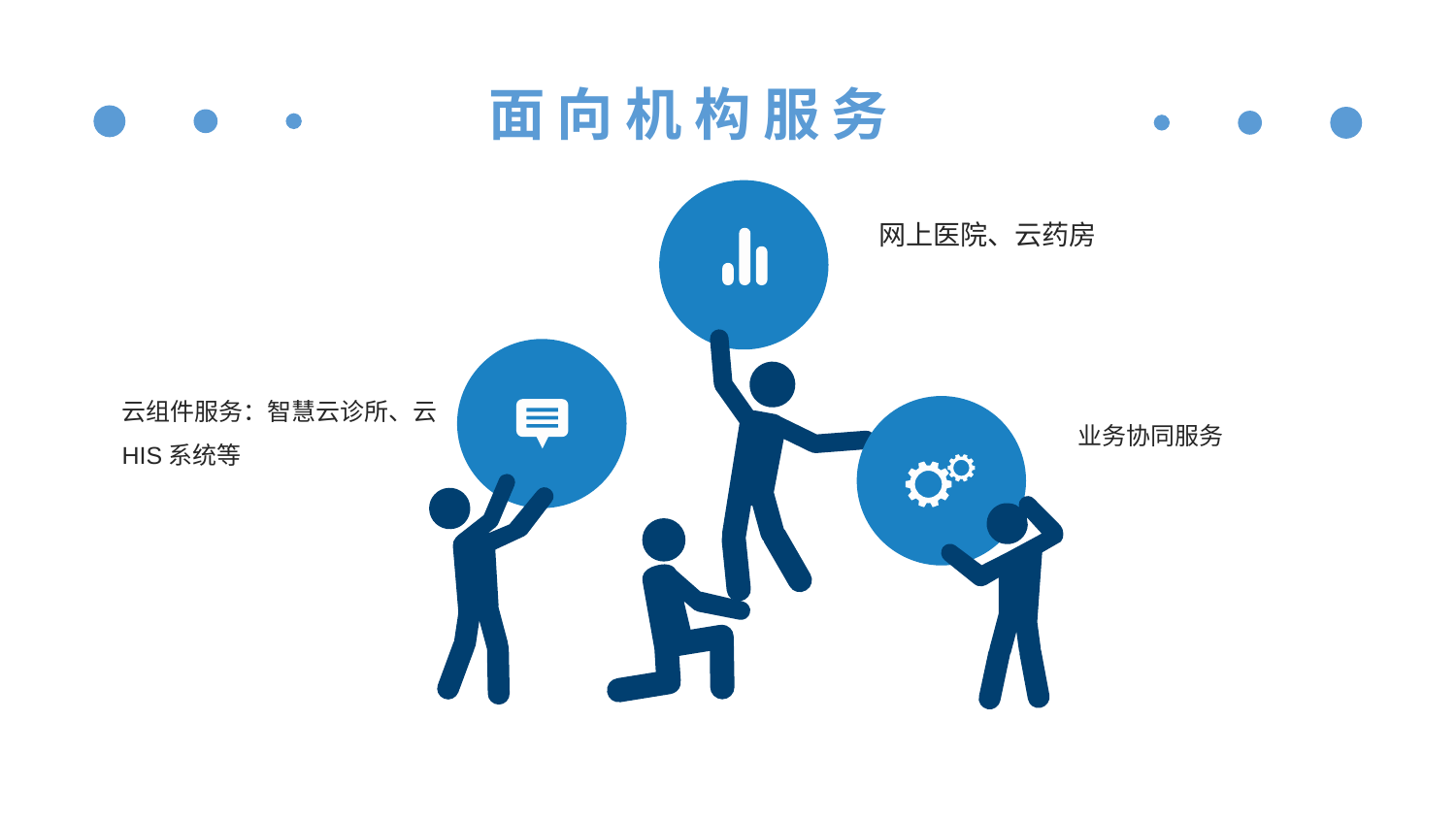

面向机构服务

网上医院、云药房

云组件服务：智慧云诊所、云HIS系统等

业务协同服务